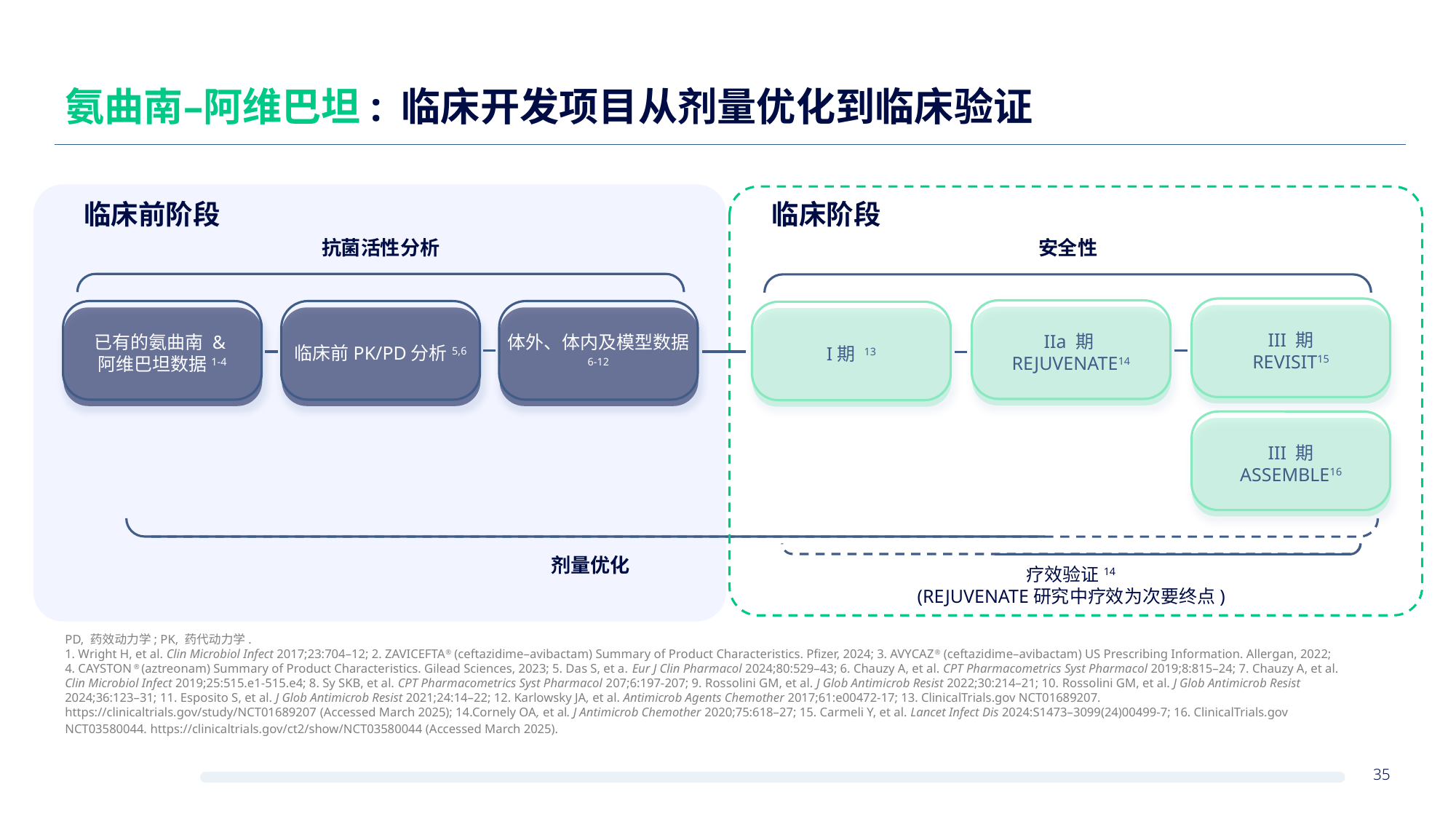

氨曲南–阿维巴坦: 临床开发项目从剂量优化到临床验证

临床阶段
临床前阶段
抗菌活性分析
安全性

III 期
REVISIT15

IIa 期
REJUVENATE14

已有的氨曲南 &
阿维巴坦数据1-4

临床前PK/PD分析5,6

体外、体内及模型数据
6-12

I期 13

III 期
ASSEMBLE16

剂量优化
疗效验证14
(REJUVENATE研究中疗效为次要终点)
PD, 药效动力学; PK, 药代动力学.
1. Wright H, et al. Clin Microbiol Infect 2017;23:704–12; 2. ZAVICEFTA® (ceftazidime–avibactam) Summary of Product Characteristics. Pfizer, 2024; 3. AVYCAZ® (ceftazidime–avibactam) US Prescribing Information. Allergan, 2022;
4. CAYSTON ® (aztreonam) Summary of Product Characteristics. Gilead Sciences, 2023; 5. Das S, et a. Eur J Clin Pharmacol 2024;80:529–43; 6. Chauzy A, et al. CPT Pharmacometrics Syst Pharmacol 2019;8:815–24; 7. Chauzy A, et al. Clin Microbiol Infect 2019;25:515.e1-515.e4; 8. Sy SKB, et al. CPT Pharmacometrics Syst Pharmacol 207;6:197-207; 9. Rossolini GM, et al. J Glob Antimicrob Resist 2022;30:214–21; 10. Rossolini GM, et al. J Glob Antimicrob Resist 2024;36:123–31; 11. Esposito S, et al. J Glob Antimicrob Resist 2021;24:14–22; 12. Karlowsky JA, et al. Antimicrob Agents Chemother 2017;61:e00472-17; 13. ClinicalTrials.gov NCT01689207. https://clinicaltrials.gov/study/NCT01689207 (Accessed March 2025); 14.Cornely OA, et al. J Antimicrob Chemother 2020;75:618–27; 15. Carmeli Y, et al. Lancet Infect Dis 2024:S1473–3099(24)00499-7; 16. ClinicalTrials.gov NCT03580044. https://clinicaltrials.gov/ct2/show/NCT03580044 (Accessed March 2025).
35